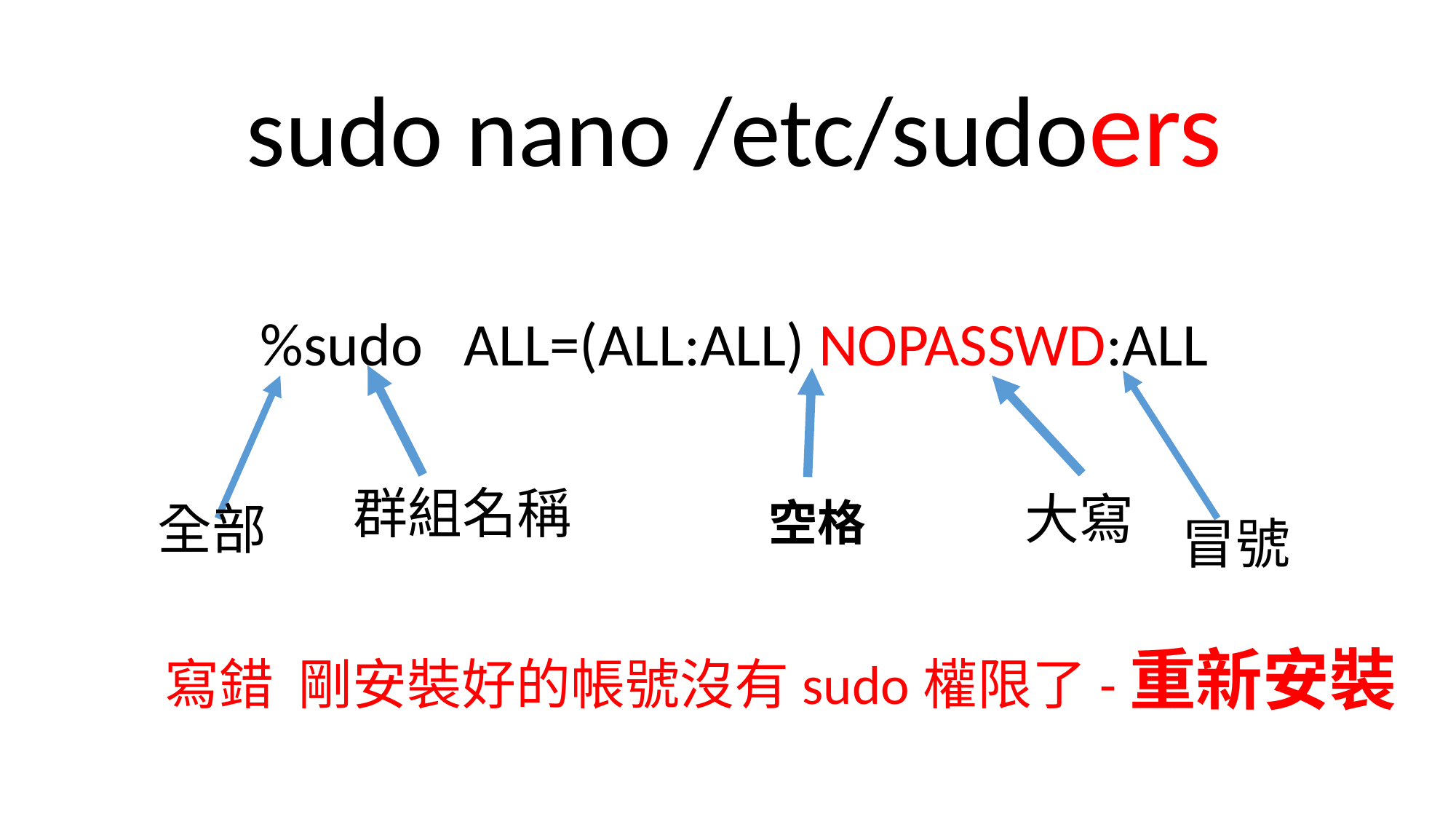

# sudo nano /etc/sudoers
%sudo   ALL=(ALL:ALL) NOPASSWD:ALL

群組名稱
大寫
全部
冒號
空格
寫錯  剛安裝好的帳號沒有sudo權限了-重新安裝